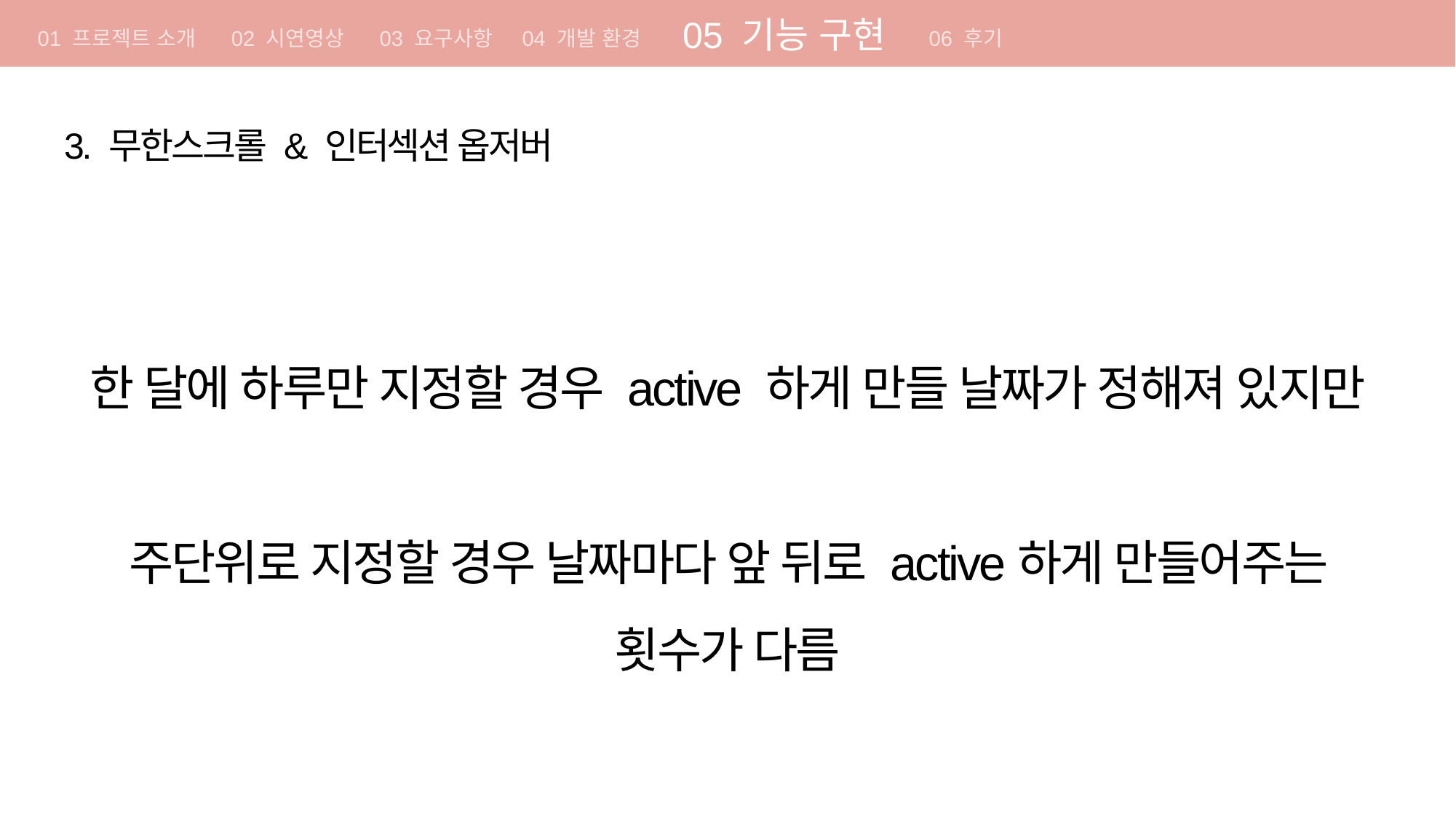

01 기획의도
01 기획의도
05 기능 구현
개발 방법론       컨벤션 원칙       요구사항       구현 방법       일정
01 프로젝트 소개     02 시연영상     03 요구사항    04 개발 환경
06 후기
04 요구사항
구현 방법     일정
기획 의도     개발 방법론      컨벤션 원칙
3. 무한스크롤 & 인터섹션 옵저버

한 달에 하루만 지정할 경우 active 하게 만들 날짜가 정해져 있지만

주단위로 지정할 경우 날짜마다 앞 뒤로 active하게 만들어주는 횟수가 다름